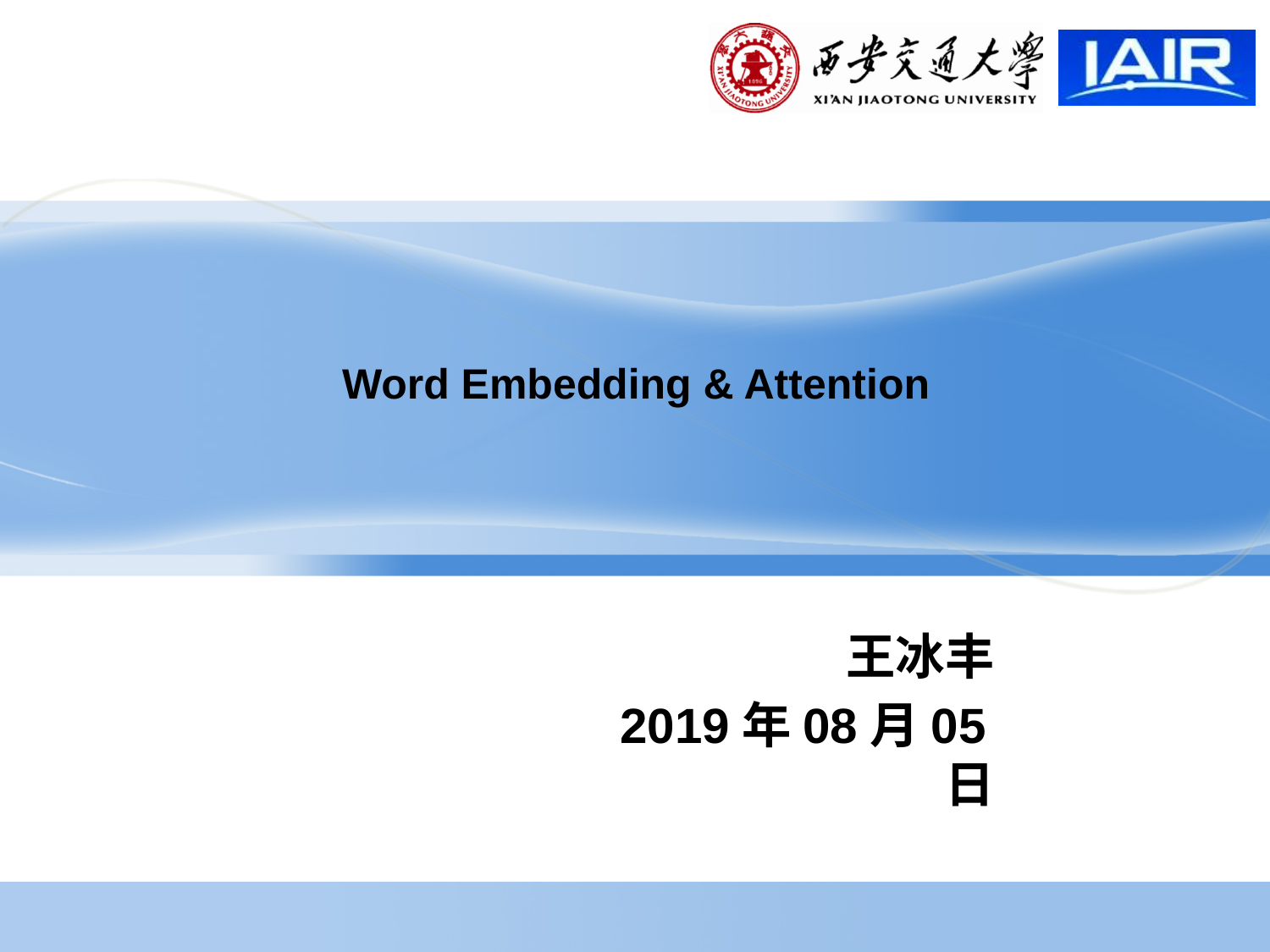

# Word Embedding & Attention
王冰丰
2019年08月05日